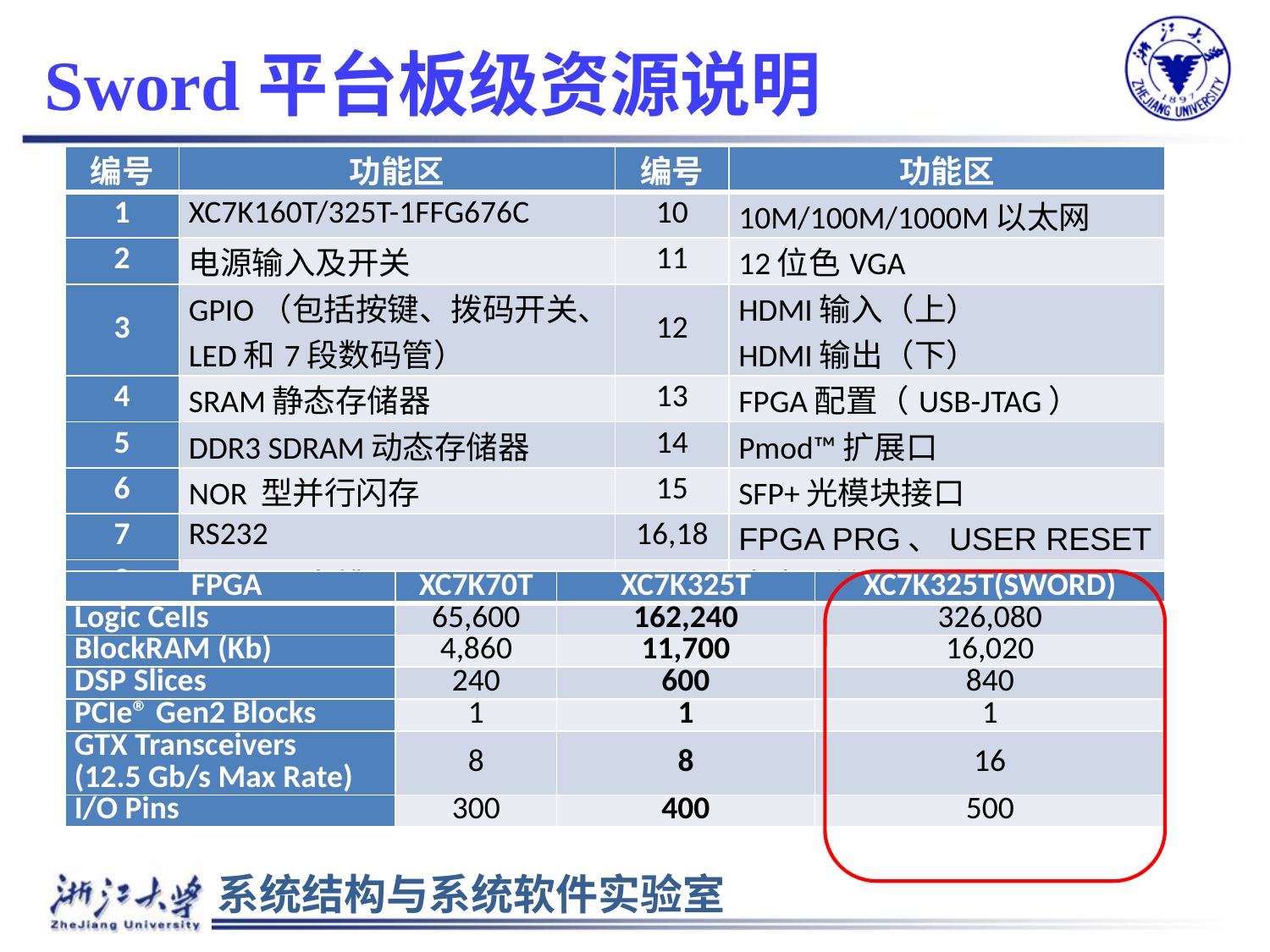

# Sword平台板级资源说明
| 编号 | 功能区 | 编号 | 功能区 |
| --- | --- | --- | --- |
| 1 | XC7K160T/325T-1FFG676C | 10 | 10M/100M/1000M以太网 |
| 2 | 电源输入及开关 | 11 | 12位色VGA |
| 3 | GPIO（包括按键、拨码开关、LED和7段数码管） | 12 | HDMI输入（上） HDMI输出（下） |
| 4 | SRAM静态存储器 | 13 | FPGA配置（USB-JTAG） |
| 5 | DDR3 SDRAM动态存储器 | 14 | Pmod™扩展口 |
| 6 | NOR 型并行闪存 | 15 | SFP+光模块接口 |
| 7 | RS232 | 16,18 | FPGA PRG、USER RESET |
| 8 | MicroSD卡槽 | 17 | 麦克风输入和单声道耳机接口 |
| 9 | USB-OTG、USB-HID | 19 | PCIe |
| FPGA | XC7K70T | XC7K325T | XC7K325T(SWORD) |
| --- | --- | --- | --- |
| Logic Cells | 65,600 | 162,240 | 326,080 |
| BlockRAM (Kb) | 4,860 | 11,700 | 16,020 |
| DSP Slices | 240 | 600 | 840 |
| PCIe® Gen2 Blocks | 1 | 1 | 1 |
| GTX Transceivers (12.5 Gb/s Max Rate) | 8 | 8 | 16 |
| I/O Pins | 300 | 400 | 500 |